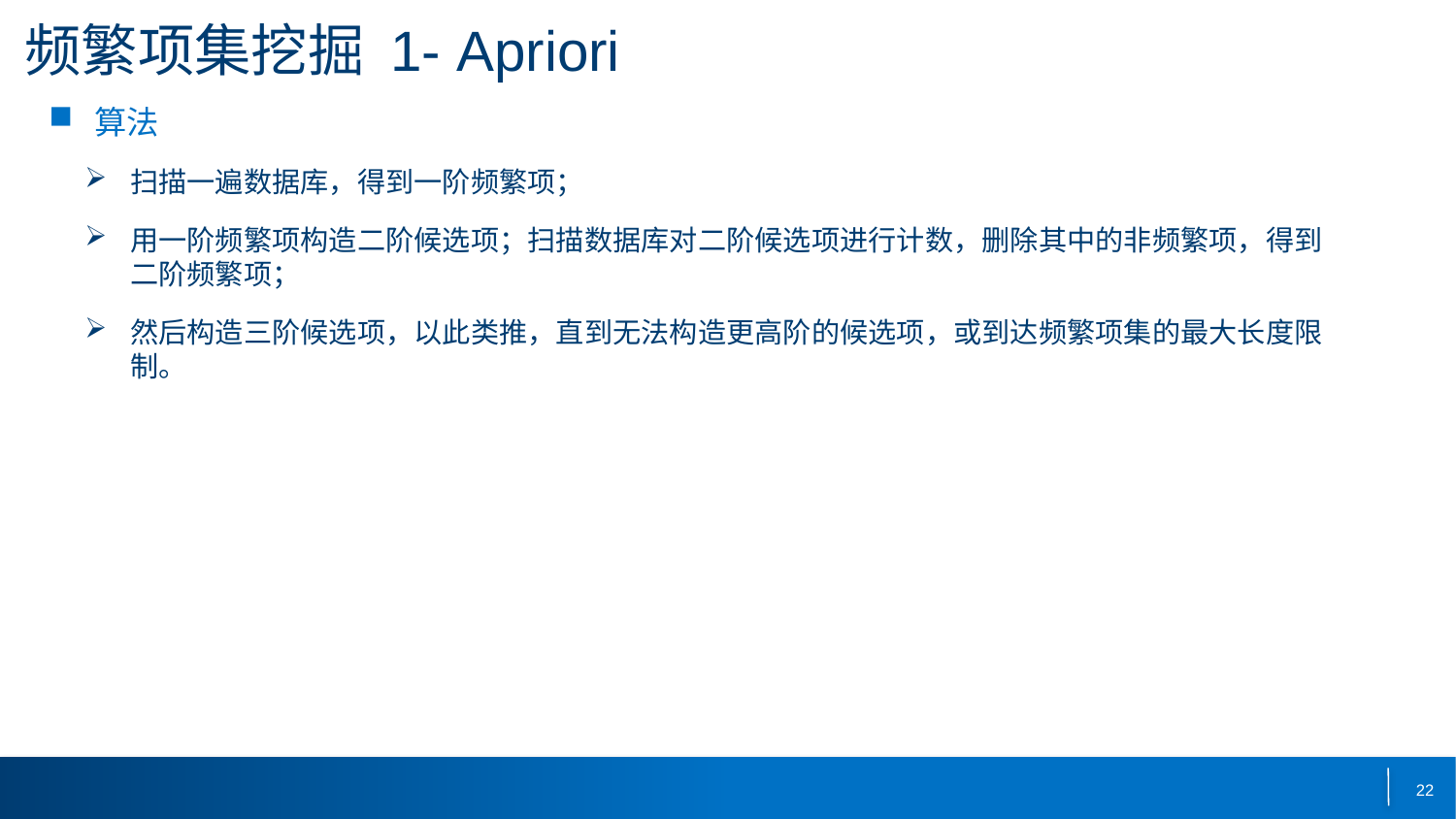

# 频繁项集挖掘 1- Apriori

算法
扫描一遍数据库，得到一阶频繁项；
用一阶频繁项构造二阶候选项；扫描数据库对二阶候选项进行计数，删除其中的非频繁项，得到二阶频繁项；
然后构造三阶候选项，以此类推，直到无法构造更高阶的候选项，或到达频繁项集的最大长度限制。

22